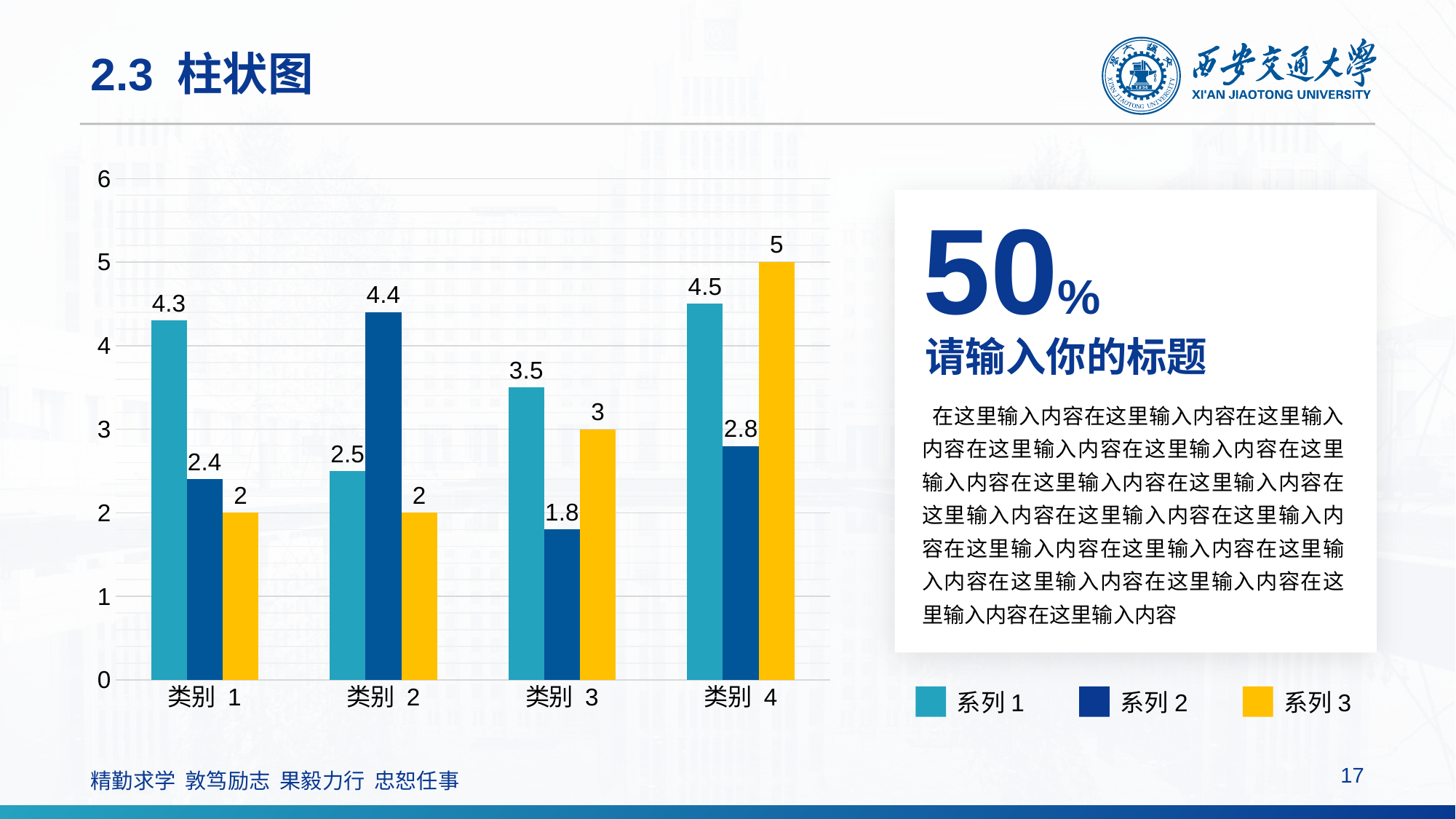

# 2.3 柱状图

### Chart

| Category | 系列 1 | 系列 2 | 系列 3 |
|---|---|---|---|
| 类别 1 | 4.3 | 2.4 | 2.0 |
| 类别 2 | 2.5 | 4.4 | 2.0 |
| 类别 3 | 3.5 | 1.8 | 3.0 |
| 类别 4 | 4.5 | 2.8 | 5.0 |
50%

请输入你的标题
 在这里输入内容在这里输入内容在这里输入内容在这里输入内容在这里输入内容在这里输入内容在这里输入内容在这里输入内容在这里输入内容在这里输入内容在这里输入内容在这里输入内容在这里输入内容在这里输入内容在这里输入内容在这里输入内容在这里输入内容在这里输入内容
系列1

系列2

系列3

17